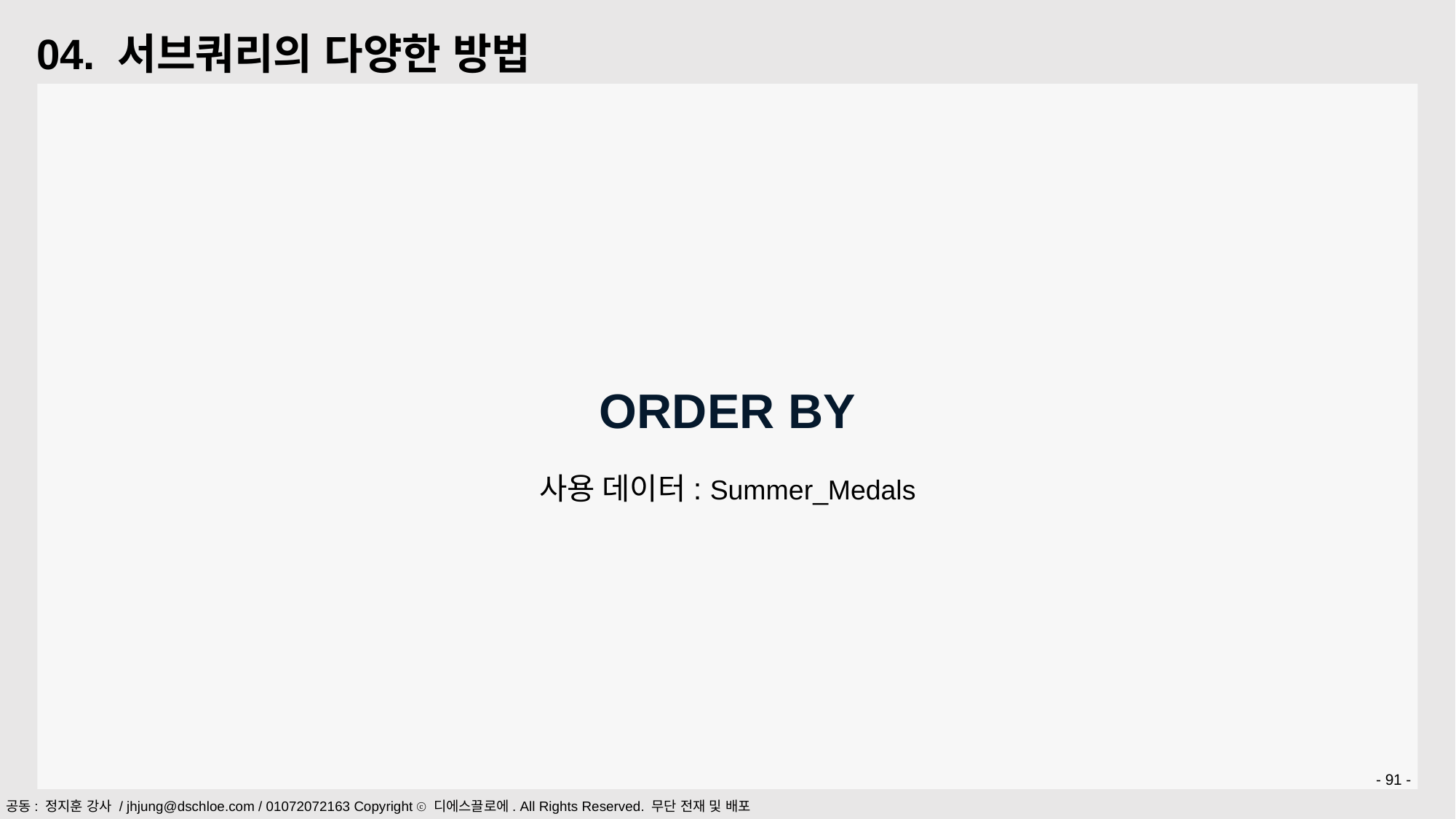

04. 서브쿼리의 다양한 방법
ORDER BY
사용 데이터: Summer_Medals
- 91 -